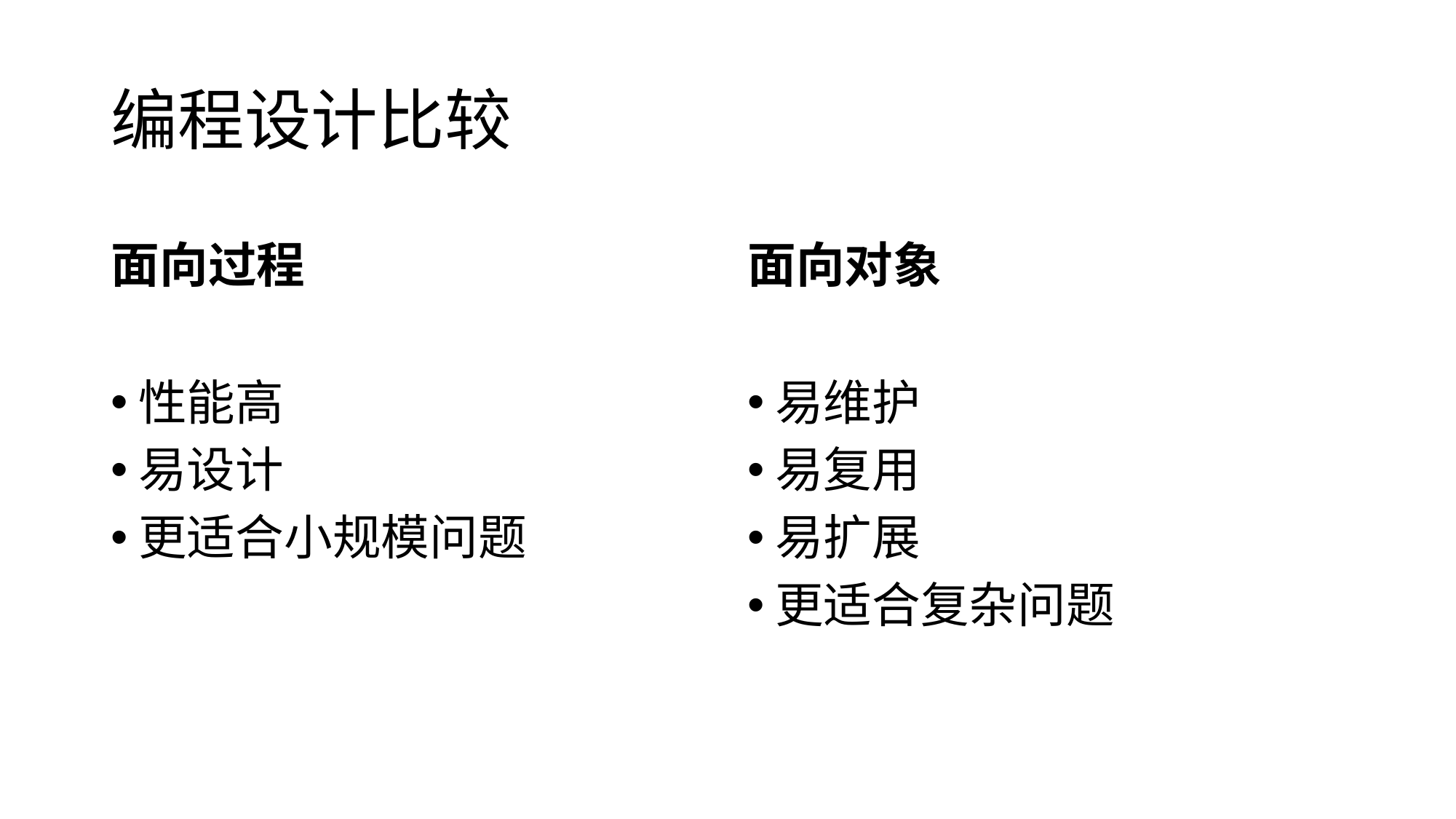

# 编程设计比较
面向过程
面向对象

性能高
易设计
更适合小规模问题

易维护
易复用
易扩展
更适合复杂问题